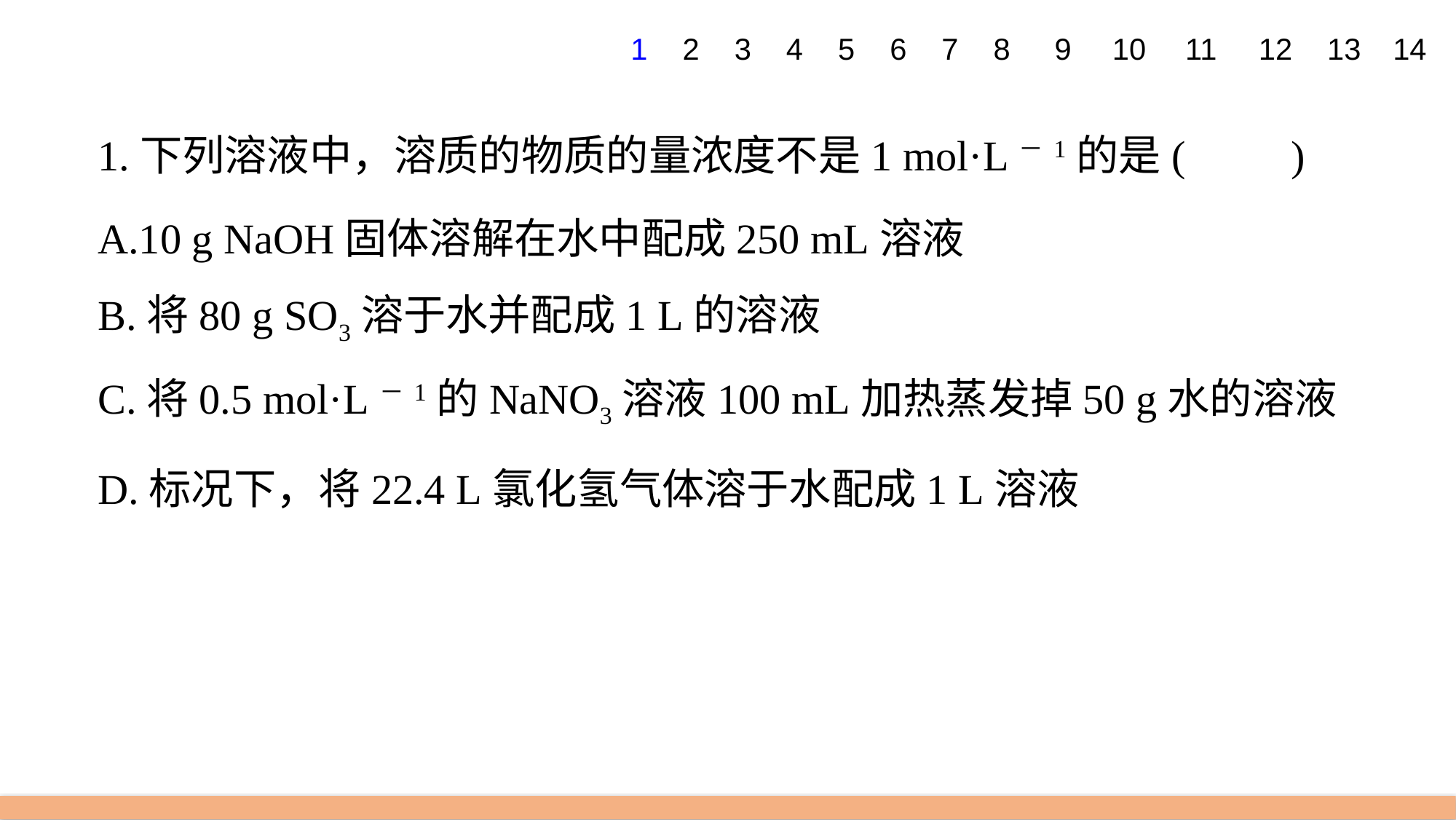

1
2
3
4
5
6
7
8
9
10
11
12
13
14
1.下列溶液中，溶质的物质的量浓度不是1 mol·L－1的是(　　)
A.10 g NaOH固体溶解在水中配成250 mL溶液
B.将80 g SO3溶于水并配成1 L的溶液
C.将0.5 mol·L－1的NaNO3溶液100 mL加热蒸发掉50 g水的溶液
D.标况下，将22.4 L氯化氢气体溶于水配成1 L溶液